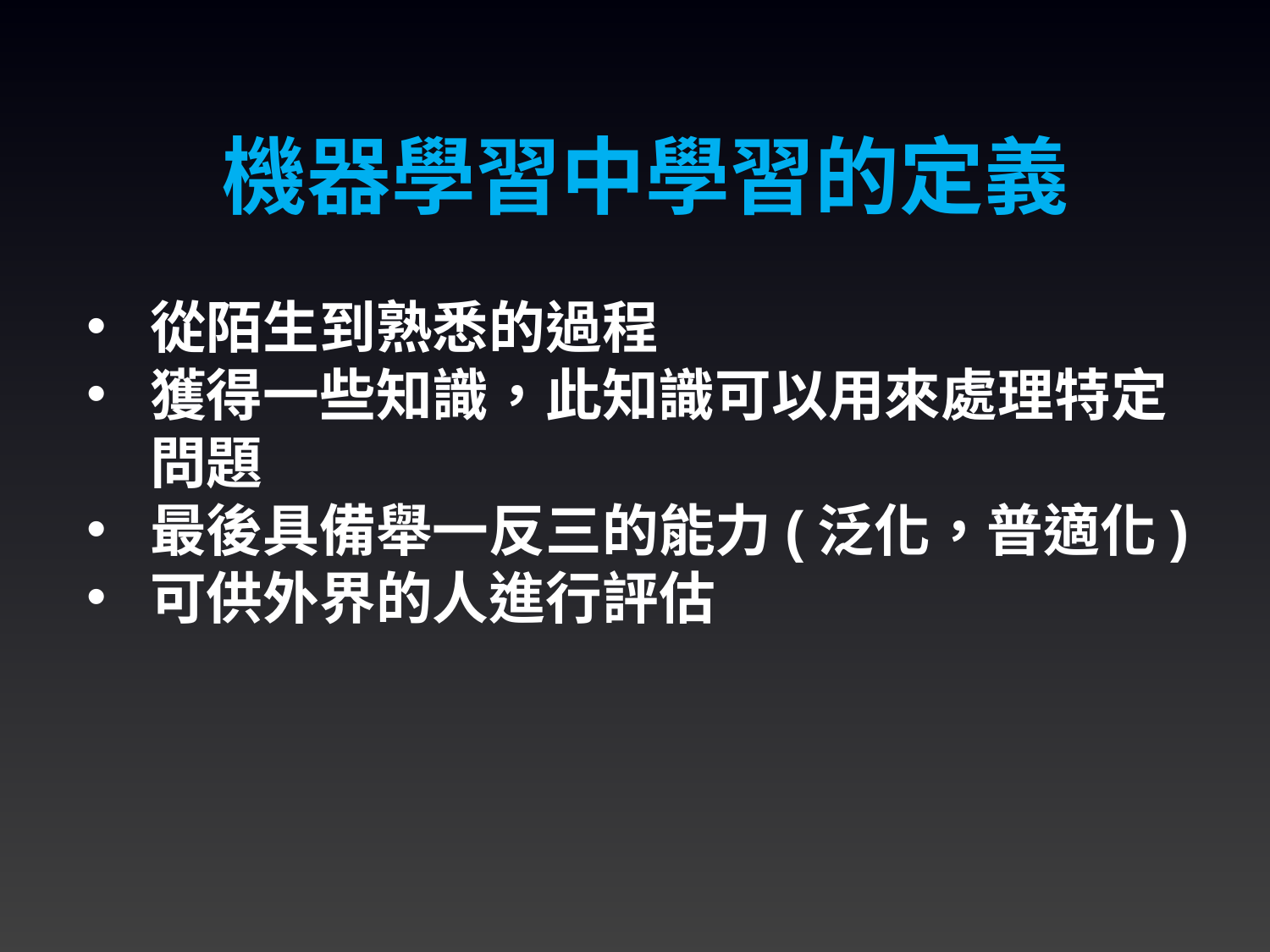

機器學習中學習的定義
從陌生到熟悉的過程
獲得一些知識，此知識可以用來處理特定問題
最後具備舉一反三的能力(泛化，普適化)
可供外界的人進行評估